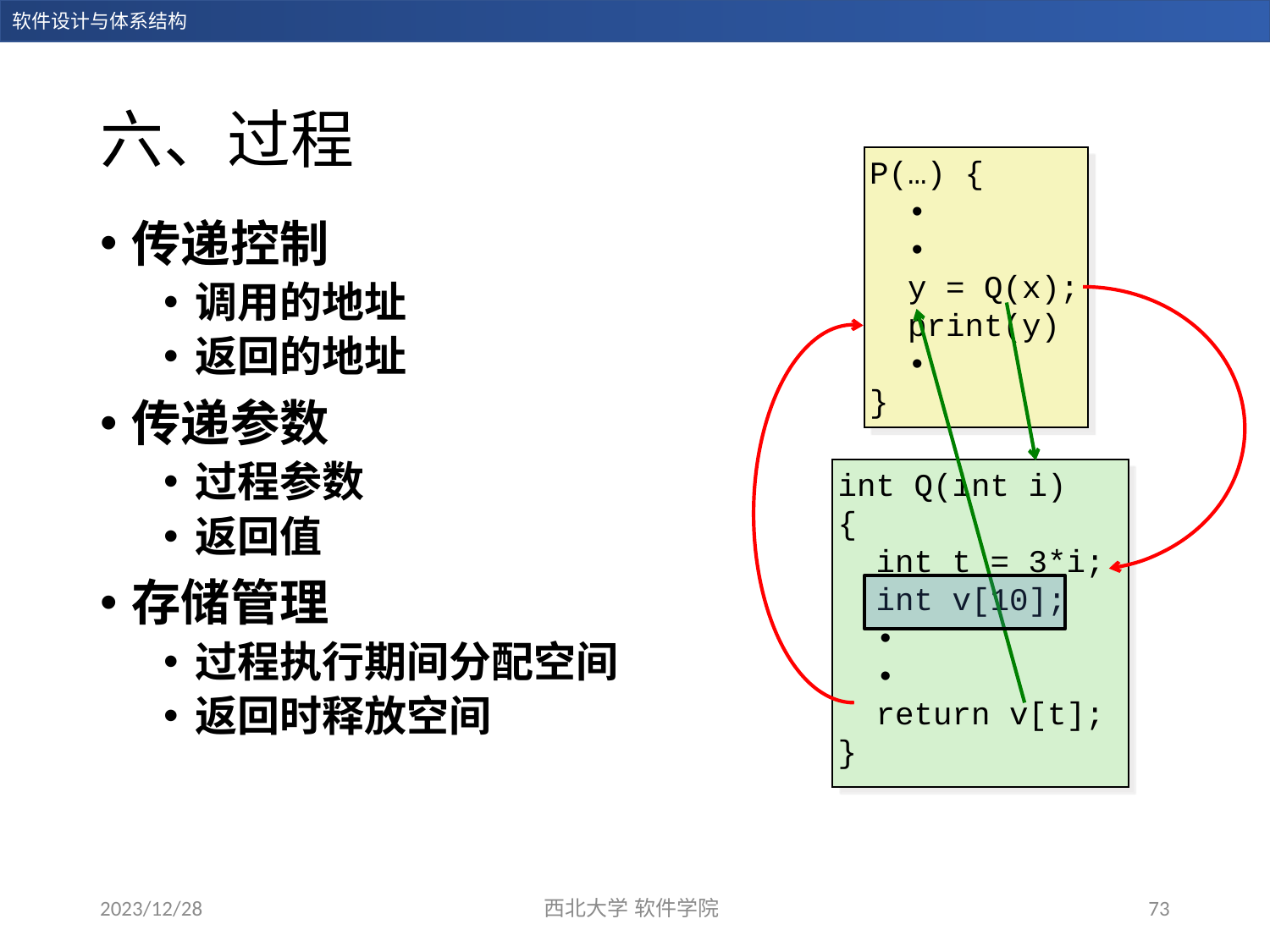

# 六、过程
P(…) {
  •
  •
  y = Q(x);
  print(y)
  •
}
传递控制
调用的地址
返回的地址
传递参数
过程参数
返回值
存储管理
过程执行期间分配空间
返回时释放空间

int Q(int i)
{
  int t = 3*i;
  int v[10];
  •
  •
  return v[t];
}

2023/12/28
西北大学 软件学院
73